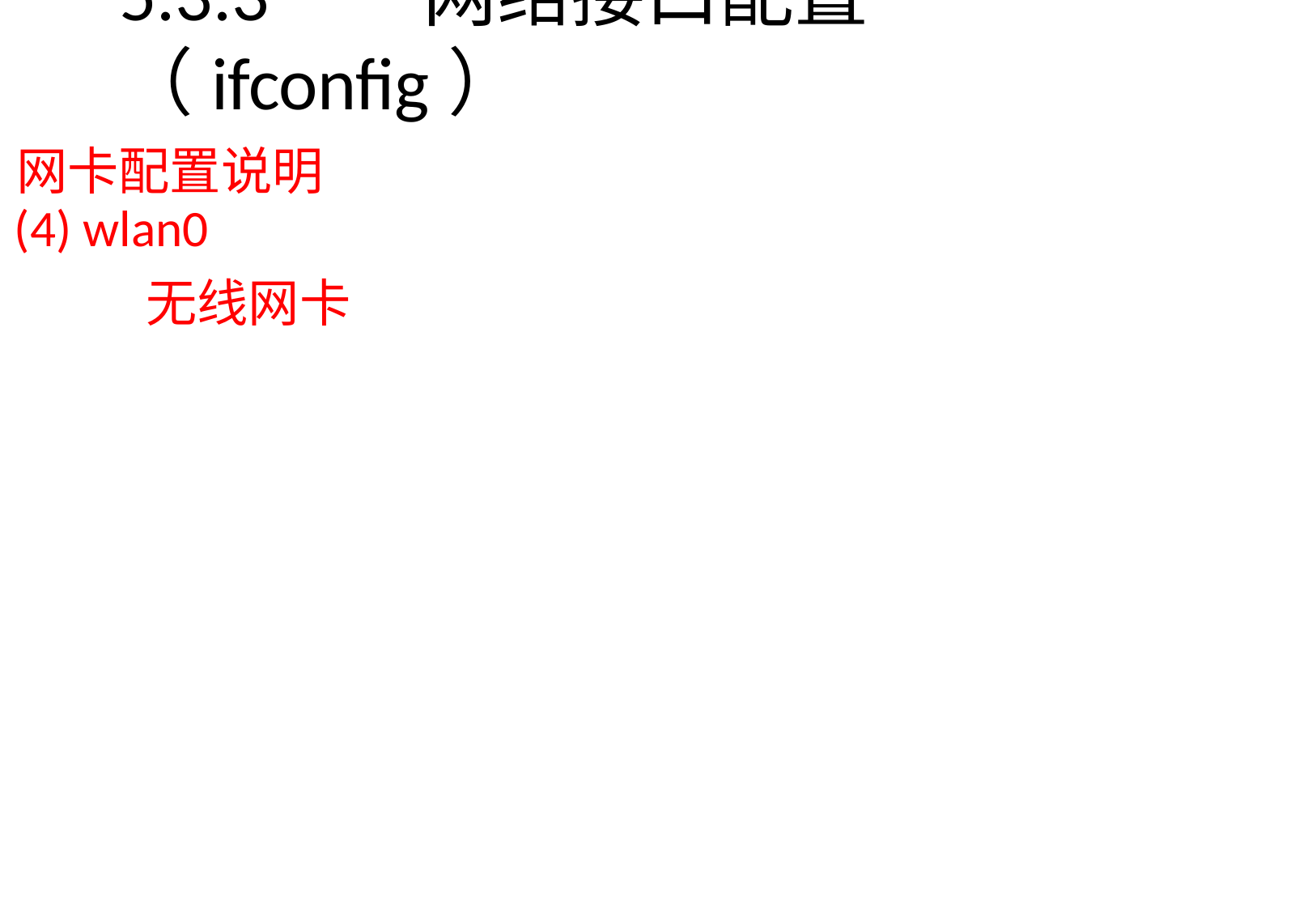

# 5.3.3	网络接口配置（ifconfig）
网卡配置说明
(4) wlan0
无线网卡